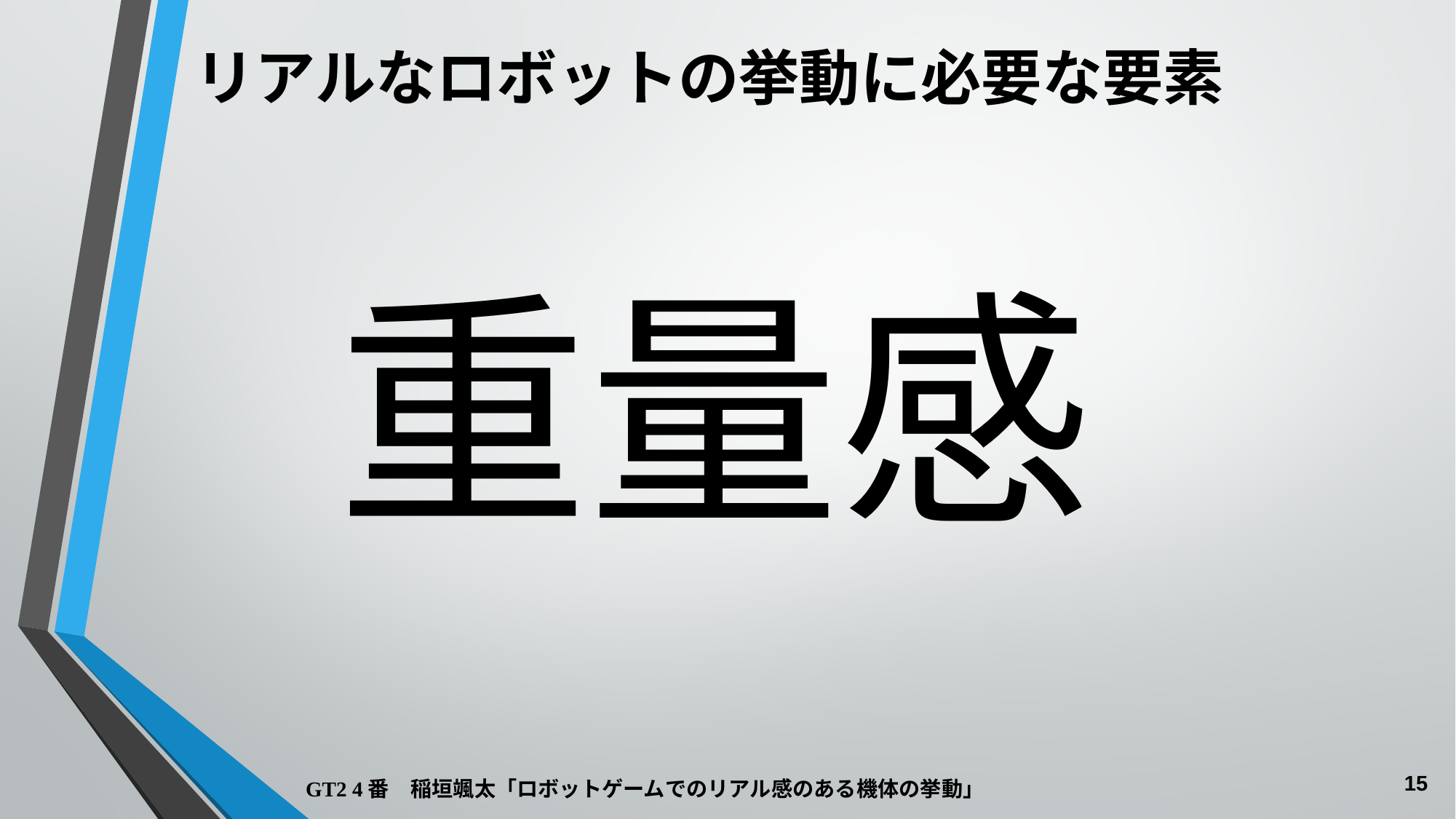

リアルなロボットの挙動に必要な要素
重量感
15
# GT2 4番　稲垣颯太「ロボットゲームでのリアル感のある機体の挙動」